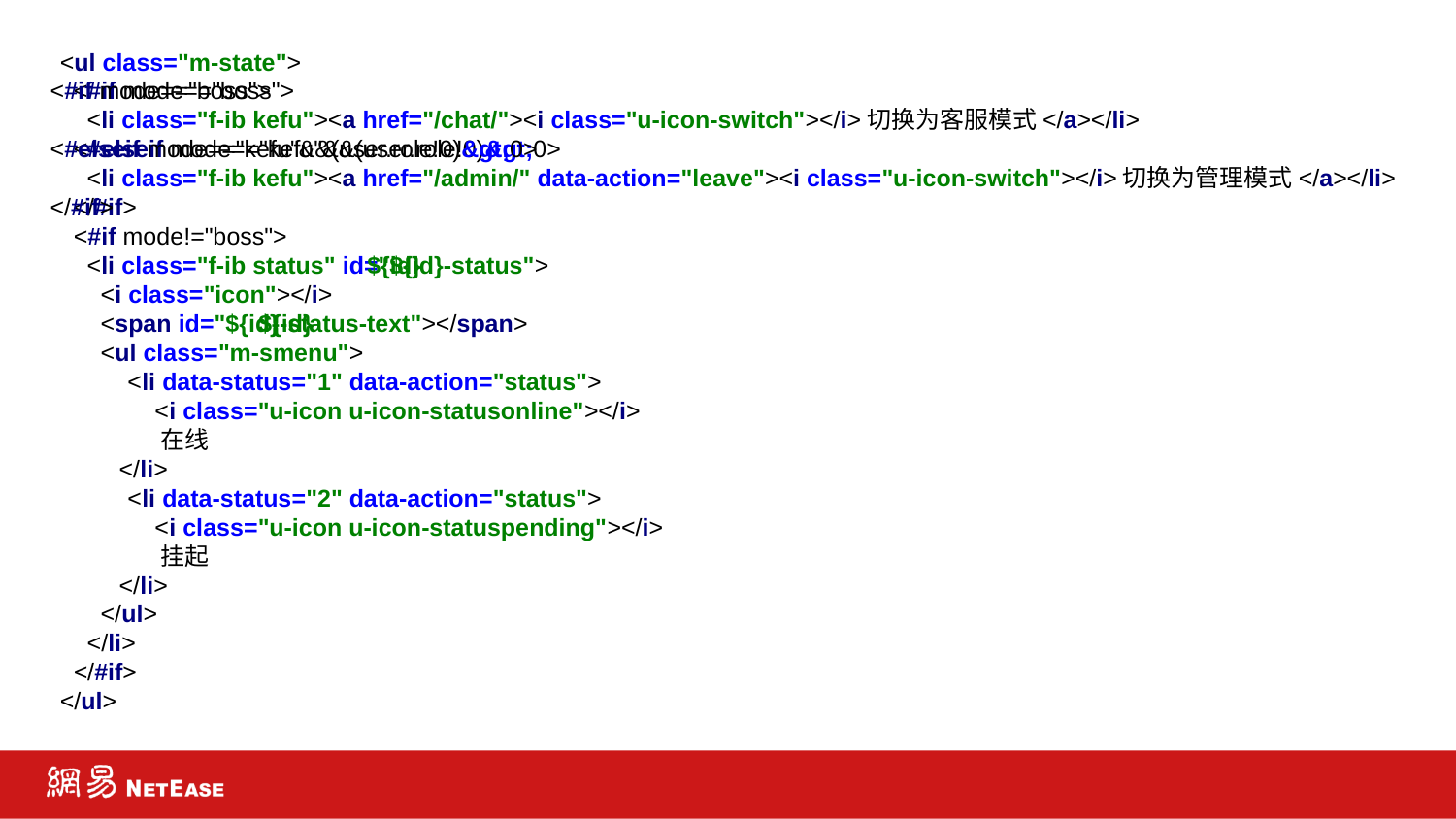

<ul class="m-state">
  <#if mode=="boss">
    <li class="f-ib kefu"><a href="/chat/"><i class="u-icon-switch"></i>切换为客服模式</a></li>
  <#elseif mode=="kefu"&&(user.role!0)&gt;0>
    <li class="f-ib kefu"><a href="/admin/" data-action="leave"><i class="u-icon-switch"></i>切换为管理模式</a></li>
  </#if>
  <#if mode!="boss">
    <li class="f-ib status" id="${id}-status">
      <i class="icon"></i>
      <span id="${id}-status-text"></span>
      <ul class="m-smenu">
          <li data-status="1" data-action="status">
              <i class="u-icon u-icon-statusonline"></i>
              在线
          </li>
          <li data-status="2" data-action="status">
              <i class="u-icon u-icon-statuspending"></i>
              挂起
          </li>
      </ul>
    </li>
  </#if>
</ul>
  <#if mode=="boss">
  <#elseif mode=="kefu"&&(user.role!0)&gt;0>
  </#if>
                ${id}
${id}